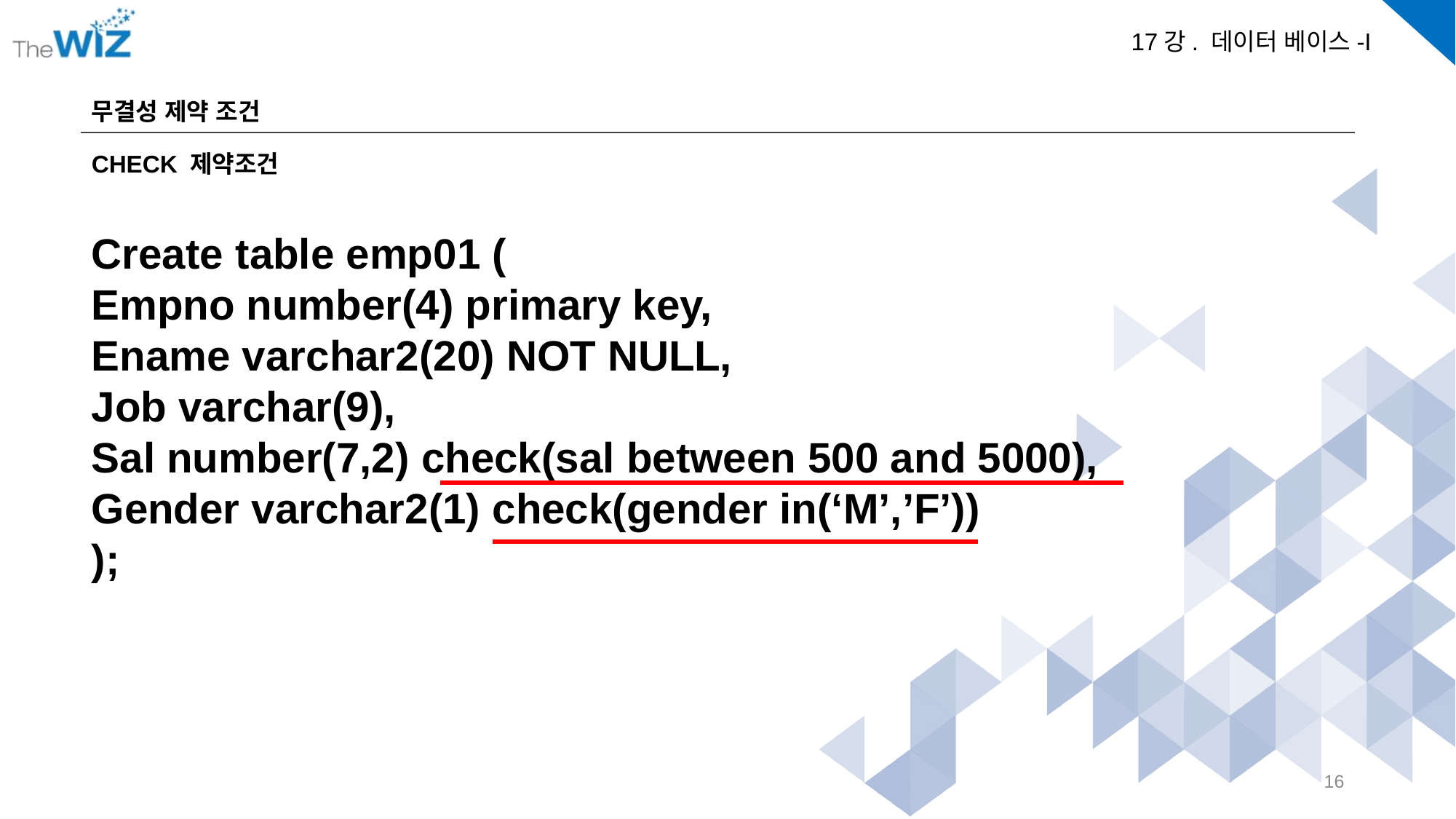

무결성 제약 조건

CHECK 제약조건
Create table emp01 (
Empno number(4) primary key,
Ename varchar2(20) NOT NULL,
Job varchar(9),
Sal number(7,2) check(sal between 500 and 5000),
Gender varchar2(1) check(gender in(‘M’,’F’))
);
16